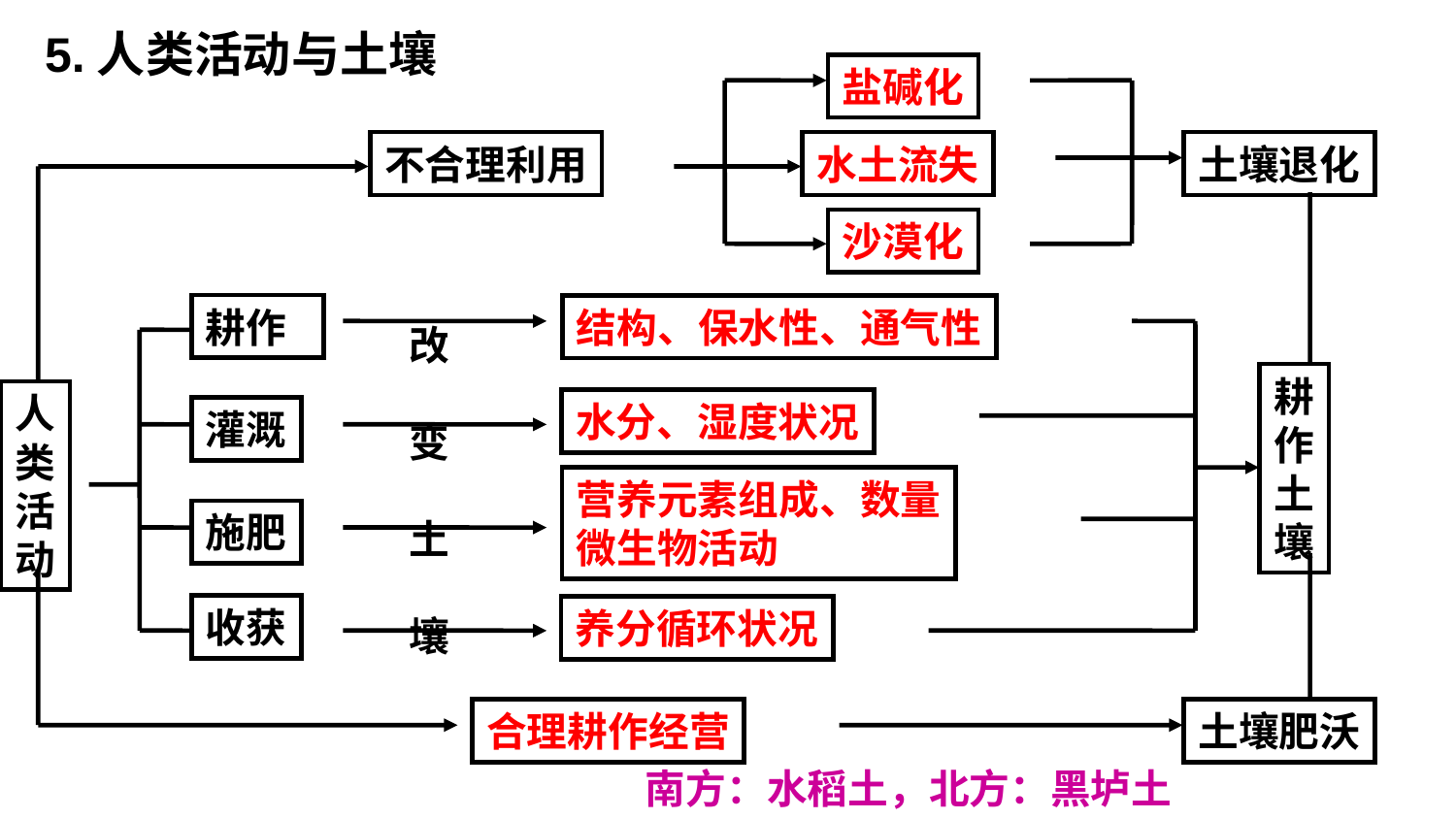

5.人类活动与土壤
盐碱化

不合理利用
水土流失
土壤退化

沙漠化

耕作
结构、保水性、通气性
改

变

土

壤

耕
作
土
壤
人
类
活
动
水分、湿度状况
灌溉

营养元素组成、数量
微生物活动

施肥

收获
养分循环状况

合理耕作经营
土壤肥沃

南方：水稻土，北方：黑垆土